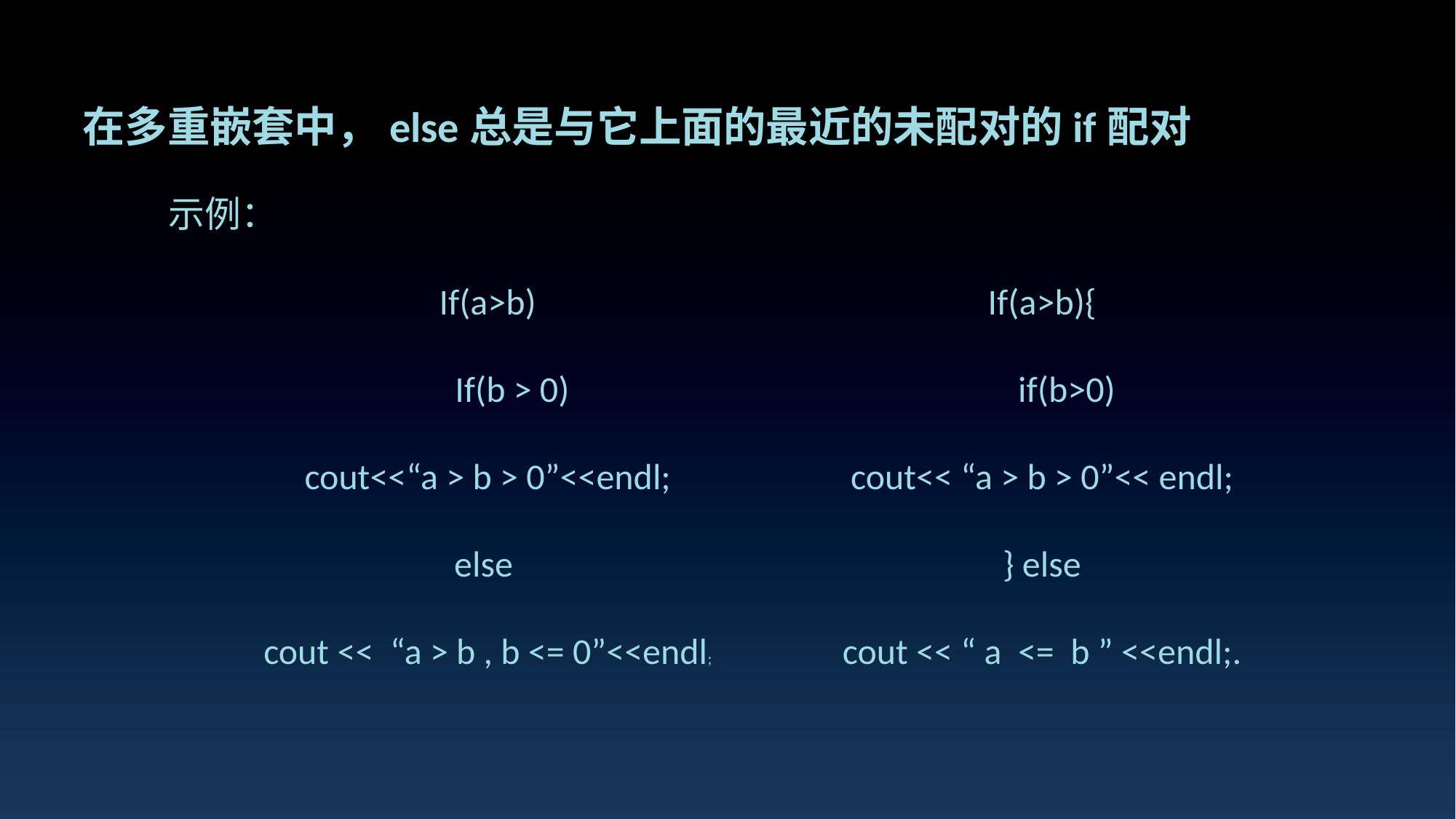

在多重嵌套中，else总是与它上面的最近的未配对的if配对

示例：
e7d195523061f1c0205959036996ad55c215b892a7aac5c0B9ADEF7896FB48F2EF97163A2DE1401E1875DEDC438B7864AD24CA23553DBBBD975DAF4CAD4A2592689FFB6CEE59FFA55B2702D0E5EE29CD908F8B157BF8F8399D08F01223CB0B1EBC5650C3AFE340F4E4722CA93B5E940EF49FBB9E99B7DC58FDDEFD6852FB47095B54E1558E4D4F7E
If(a>b)
      If(b > 0)
cout<<“a > b > 0”<<endl;
else
cout <<  “a > b , b <= 0”<<endl;
If(a>b){
      if(b>0)
cout<< “a > b > 0”<< endl;
} else
cout << “ a  <=  b ” <<endl;.